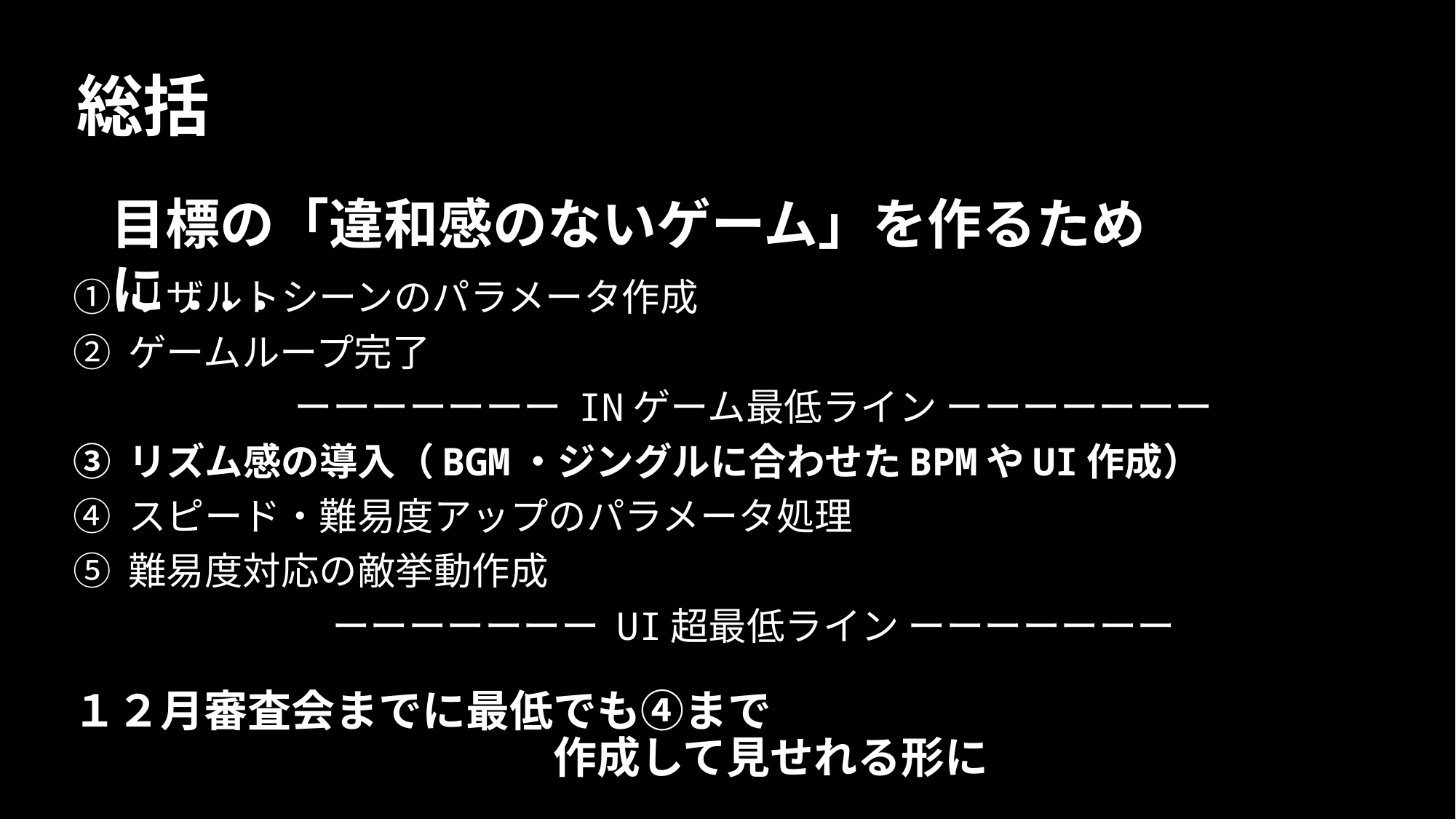

# 総括
目標の「違和感のないゲーム」を作るために...
① リザルトシーンのパラメータ作成
② ゲームループ完了
ーーーーーーー INゲーム最低ライン ーーーーーーー
③ リズム感の導入（BGM・ジングルに合わせたBPMやUI作成）
④ スピード・難易度アップのパラメータ処理
⑤ 難易度対応の敵挙動作成
ーーーーーーー UI超最低ライン ーーーーーーー

１２月審査会までに最低でも④まで
　　　　　　　　　　　作成して見せれる形に